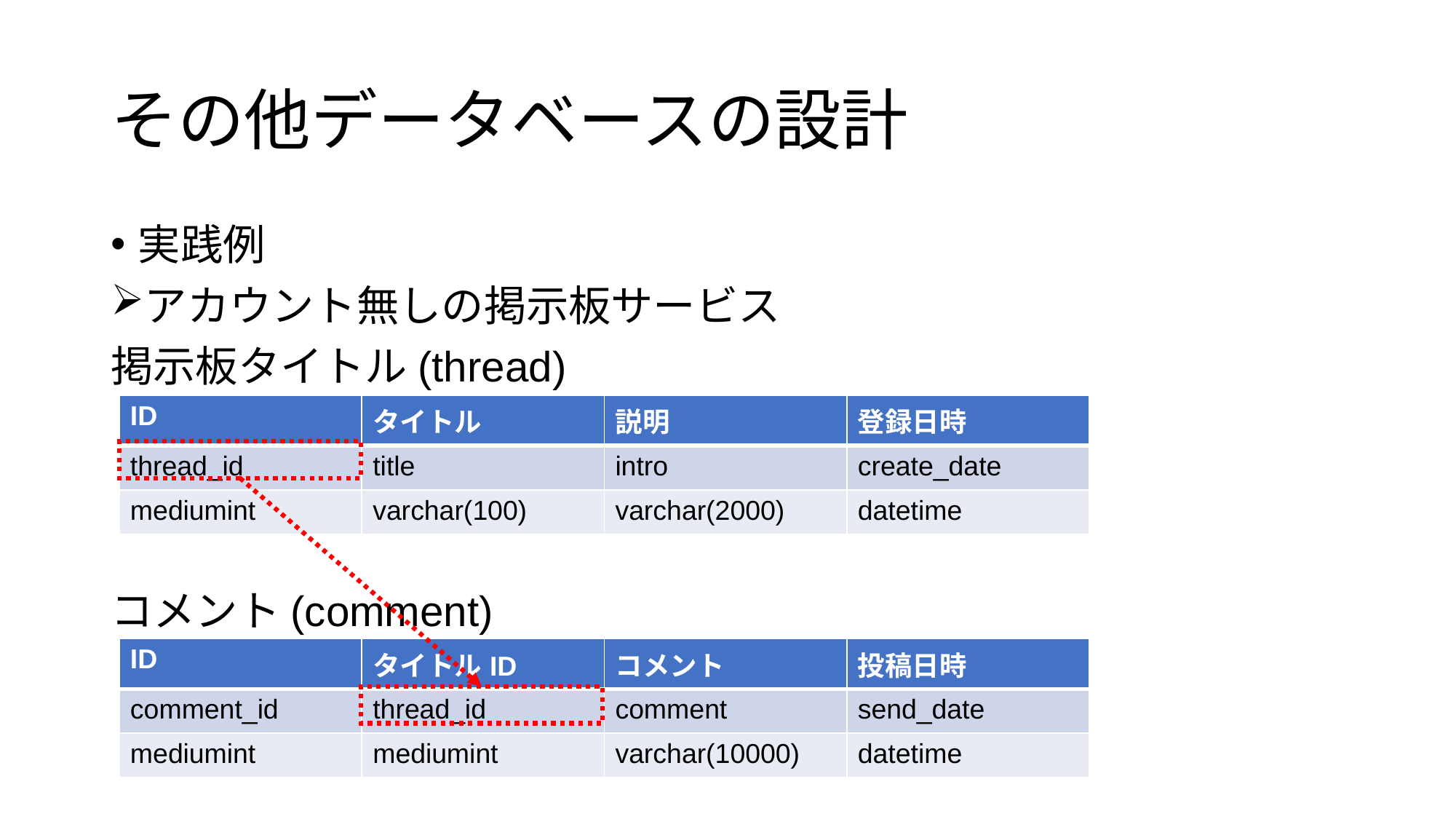

# その他データベースの設計
実践例
アカウント無しの掲示板サービス
掲示板タイトル(thread)

コメント(comment)

| ID | タイトル | 説明 | 登録日時 |
| --- | --- | --- | --- |
| thread\_id | title | intro | create\_date |
| mediumint | varchar(100) | varchar(2000) | datetime |

| ID | タイトルID | コメント | 投稿日時 |
| --- | --- | --- | --- |
| comment\_id | thread\_id | comment | send\_date |
| mediumint | mediumint | varchar(10000) | datetime |